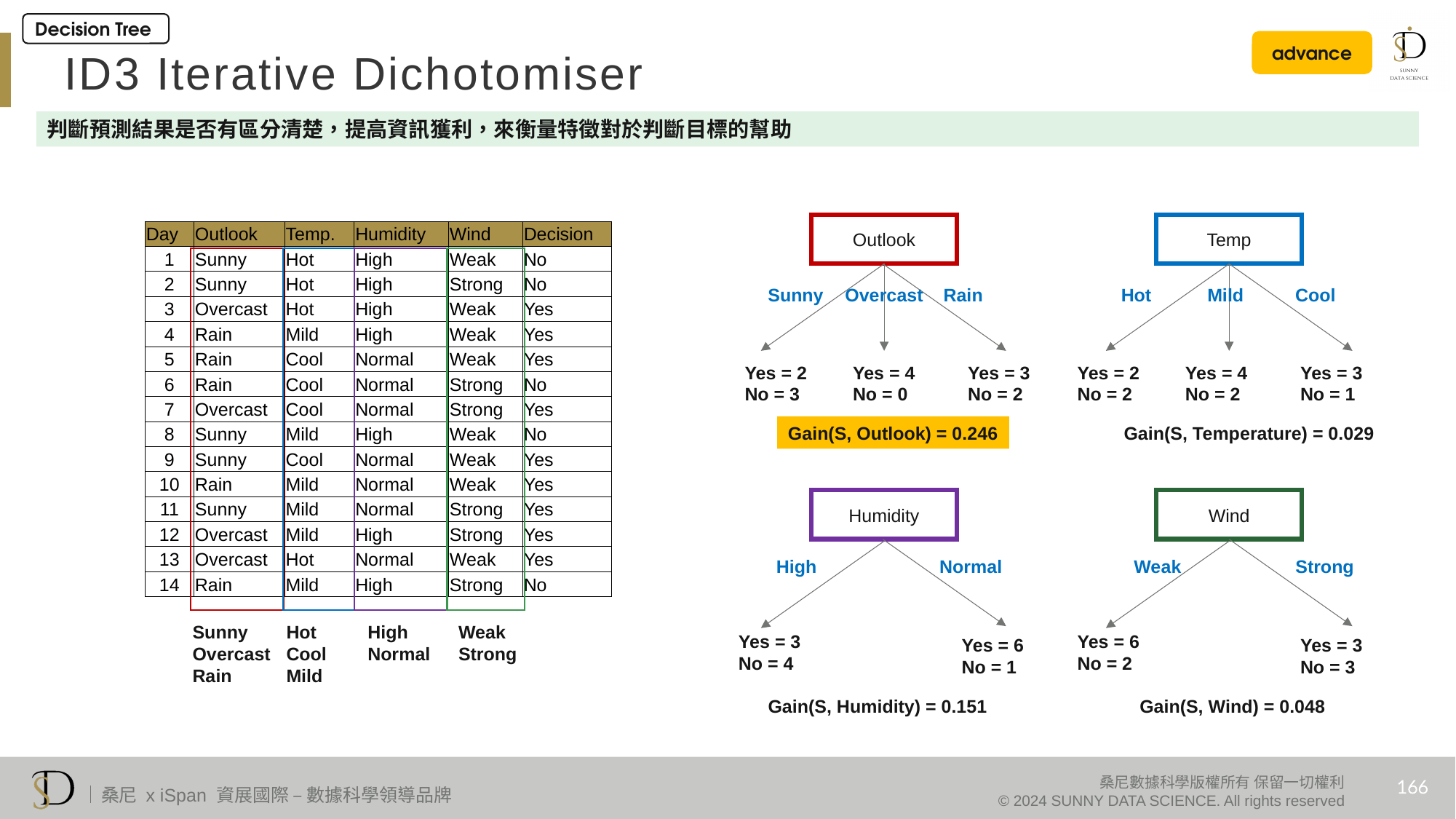

Decision Tree
ID3 Iterative Dichotomiser
advance
判斷預測結果是否有區分清楚，提高資訊獲利，來衡量特徵對於判斷目標的幫助

Outlook
Temp
| Day | Outlook | Temp. | Humidity | Wind | Decision |
| --- | --- | --- | --- | --- | --- |
| 1 | Sunny | Hot | High | Weak | No |
| 2 | Sunny | Hot | High | Strong | No |
| 3 | Overcast | Hot | High | Weak | Yes |
| 4 | Rain | Mild | High | Weak | Yes |
| 5 | Rain | Cool | Normal | Weak | Yes |
| 6 | Rain | Cool | Normal | Strong | No |
| 7 | Overcast | Cool | Normal | Strong | Yes |
| 8 | Sunny | Mild | High | Weak | No |
| 9 | Sunny | Cool | Normal | Weak | Yes |
| 10 | Rain | Mild | Normal | Weak | Yes |
| 11 | Sunny | Mild | Normal | Strong | Yes |
| 12 | Overcast | Mild | High | Strong | Yes |
| 13 | Overcast | Hot | Normal | Weak | Yes |
| 14 | Rain | Mild | High | Strong | No |

Sunny
Overcast
Rain
Hot
Mild
Cool
Yes = 2
No = 3
Yes = 4
No = 0
Yes = 3
No = 2
Yes = 2
No = 2
Yes = 4
No = 2
Yes = 3
No = 1
Gain(S, Outlook) = 0.246
Gain(S, Temperature) = 0.029
Humidity
Wind
High
Normal
Weak
Strong
Sunny
Overcast
Rain
Hot
Cool
Mild
High
Normal
Weak
Strong
Yes = 3
No = 4
Yes = 6
No = 2
Yes = 6
No = 1
Yes = 3
No = 3
Gain(S, Humidity) = 0.151
Gain(S, Wind) = 0.048